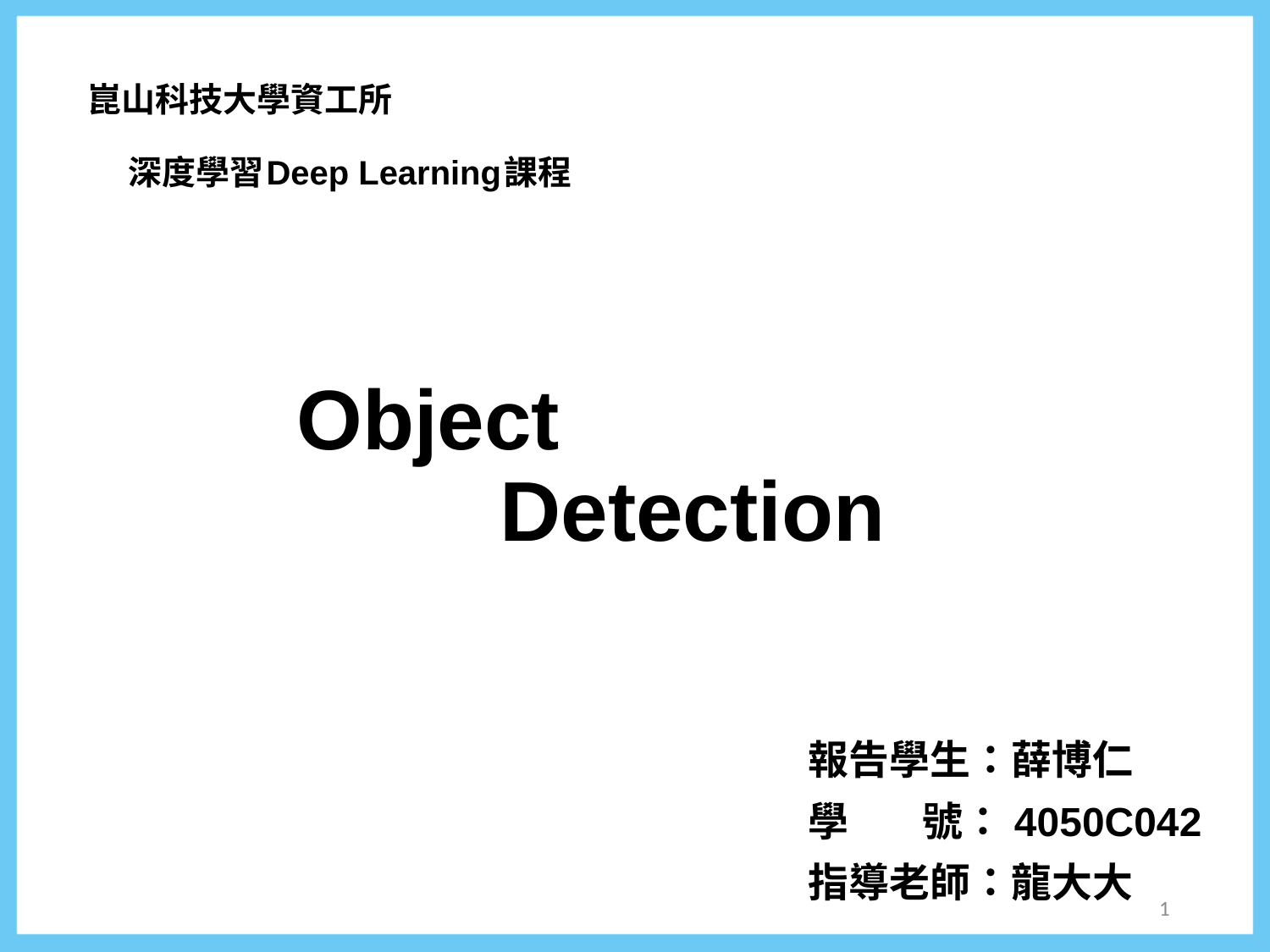

崑山科技大學資工所

	深度學習Deep Learning課程
# Object Detection
報告學生：薛博仁
學        號：4050C042
指導老師：龍大大
1